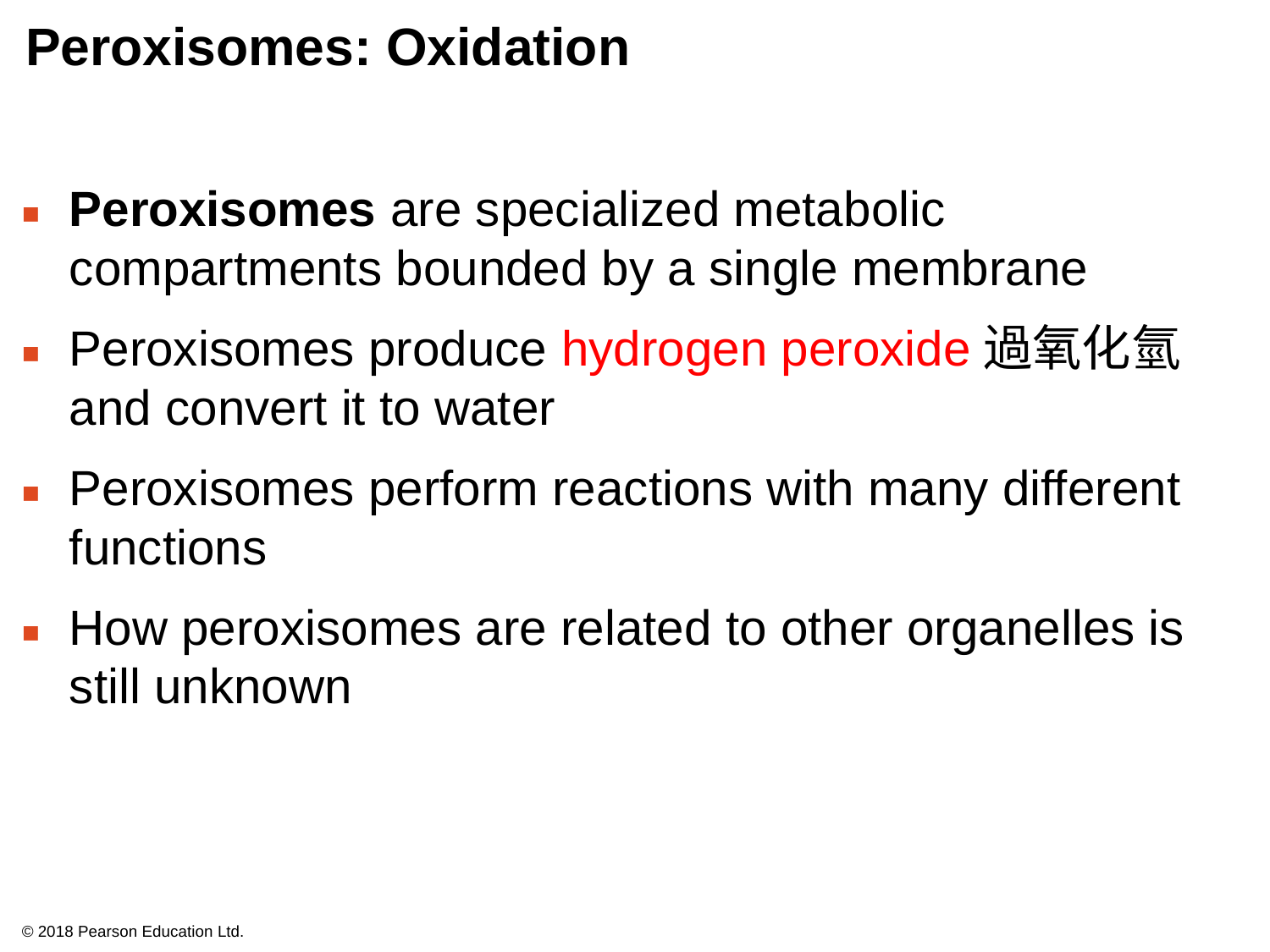

# Peroxisomes: Oxidation
Peroxisomes are specialized metabolic compartments bounded by a single membrane
Peroxisomes produce hydrogen peroxide過氧化氫and convert it to water
Peroxisomes perform reactions with many different functions
How peroxisomes are related to other organelles is still unknown
© 2018 Pearson Education Ltd.